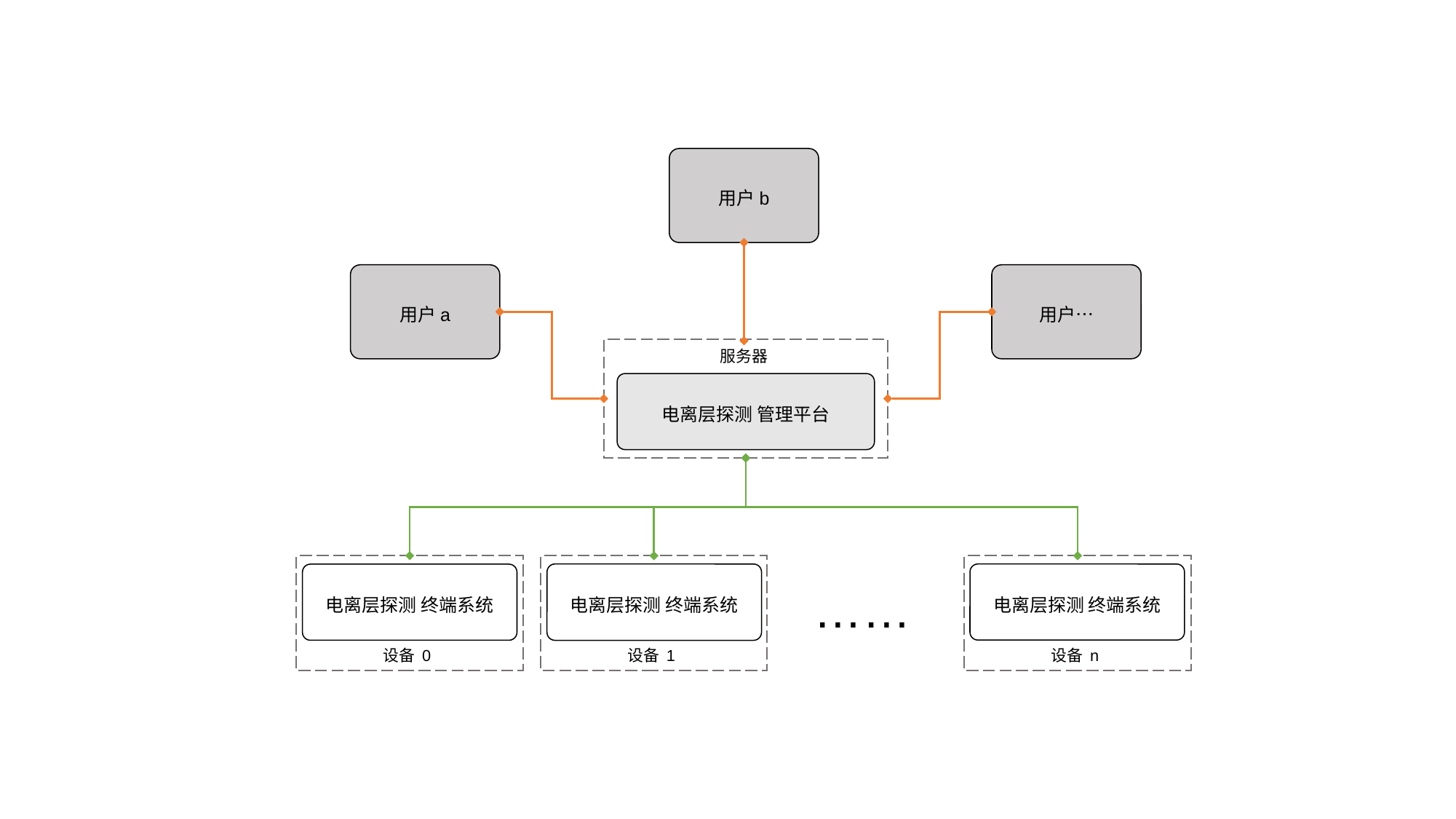

用户b
用户a
用户…

服务器
电离层探测 管理平台

电离层探测 终端系统
电离层探测 终端系统
电离层探测 终端系统
……
设备 0
设备 1
设备 n